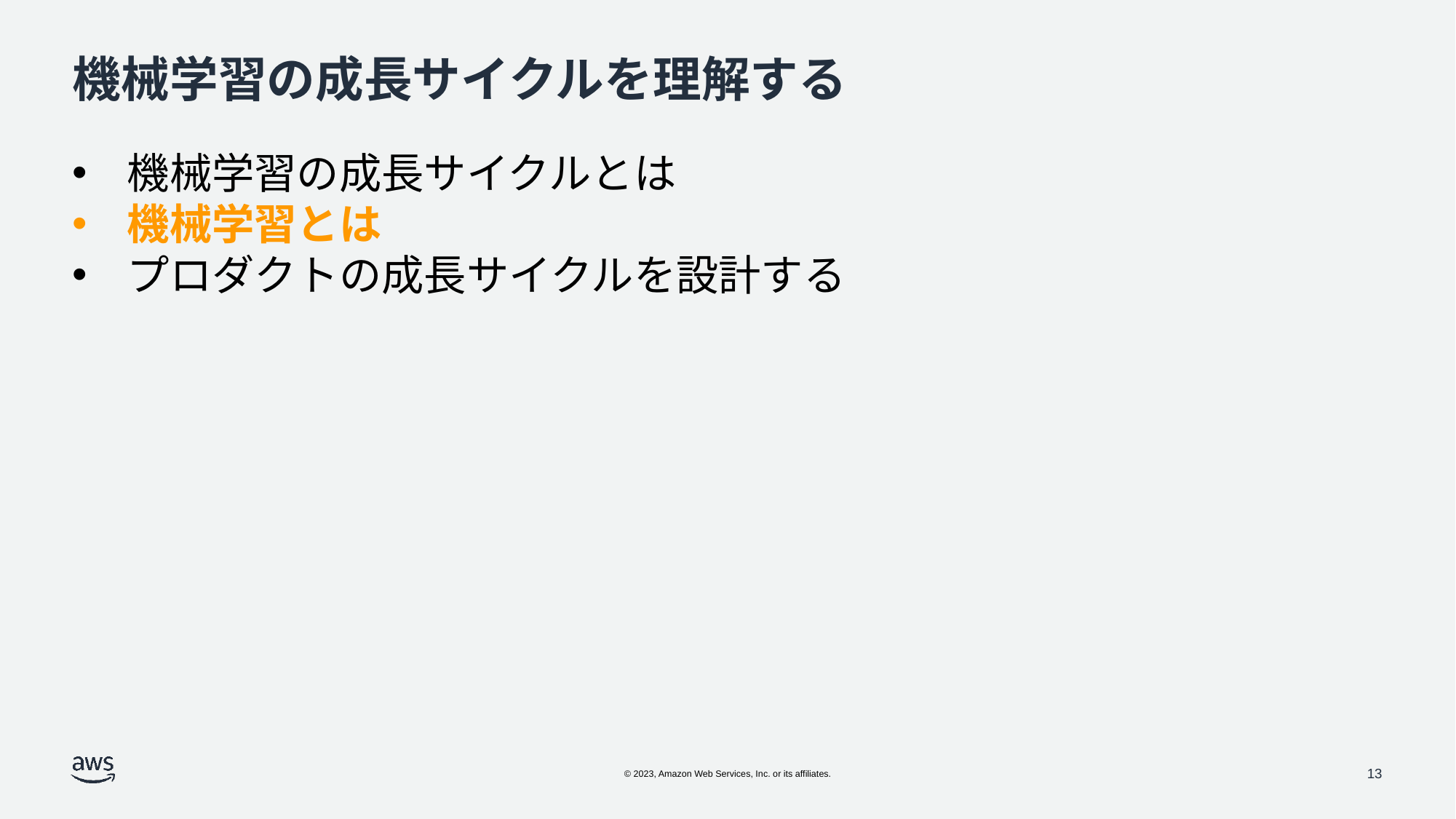

# 機械学習の成長サイクルを理解する
機械学習の成長サイクルとは
機械学習とは
プロダクトの成長サイクルを設計する
13